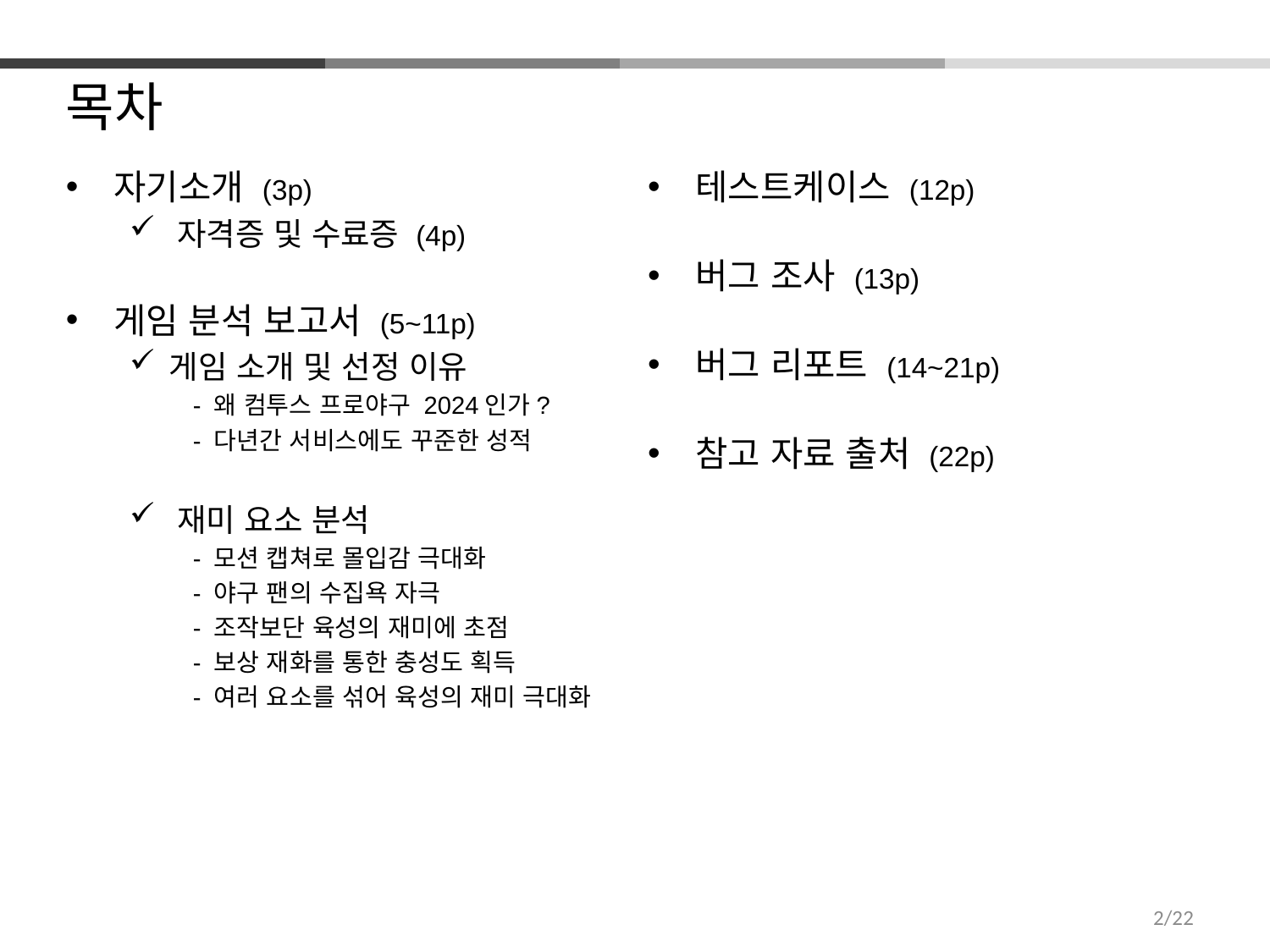

목차
자기소개 (3p)
자격증 및 수료증 (4p)

게임 분석 보고서 (5~11p)
게임 소개 및 선정 이유
- 왜 컴투스 프로야구 2024인가?
- 다년간 서비스에도 꾸준한 성적

재미 요소 분석
- 모션 캡쳐로 몰입감 극대화
- 야구 팬의 수집욕 자극
- 조작보단 육성의 재미에 초점
- 보상 재화를 통한 충성도 획득
- 여러 요소를 섞어 육성의 재미 극대화
테스트케이스 (12p)

버그 조사 (13p)

버그 리포트 (14~21p)

참고 자료 출처 (22p)
2/22